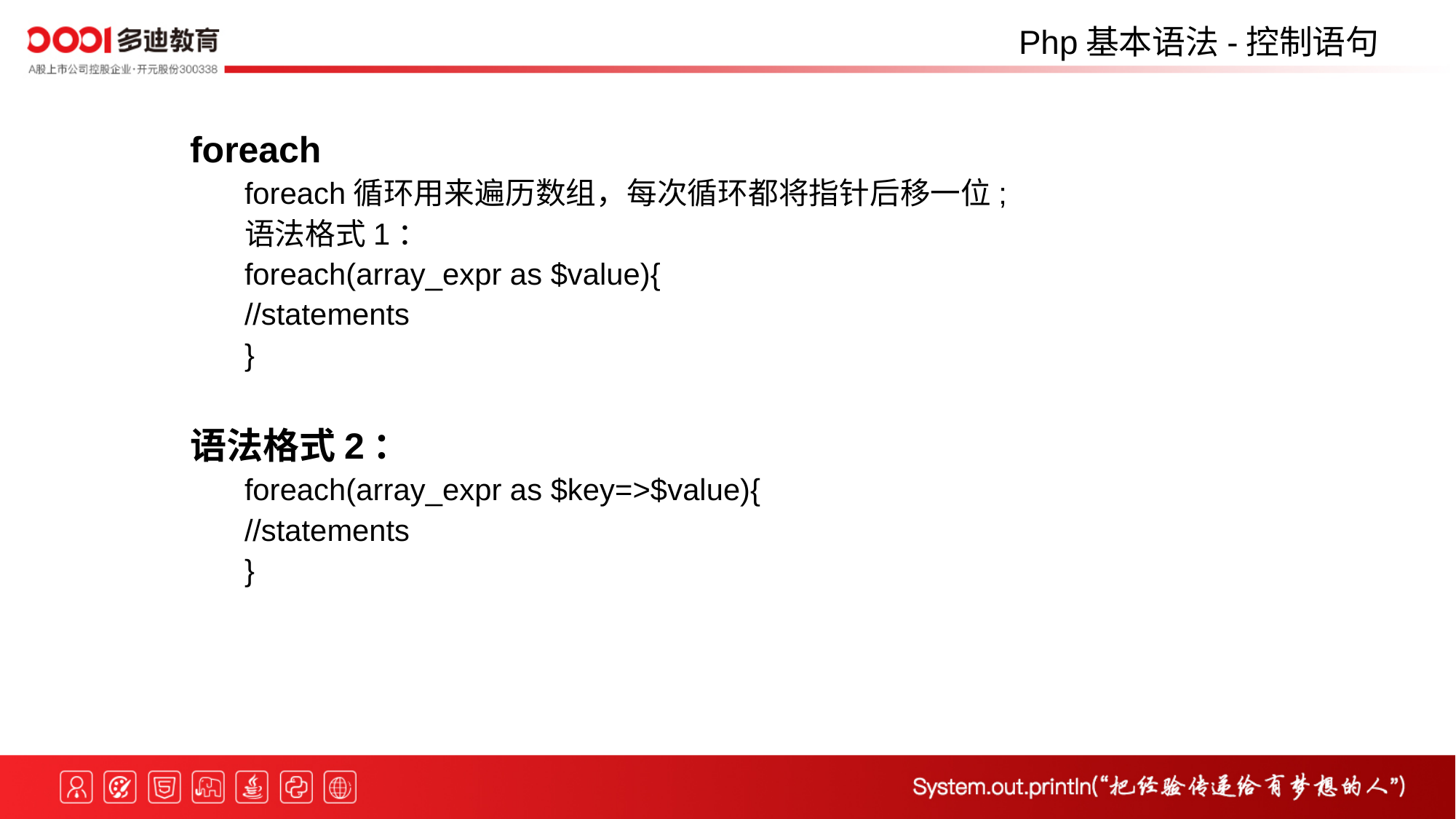

Php基本语法-控制语句
foreach
foreach循环用来遍历数组，每次循环都将指针后移一位;
语法格式1：
foreach(array_expr as $value){
//statements
}

语法格式2：
foreach(array_expr as $key=>$value){
//statements
}